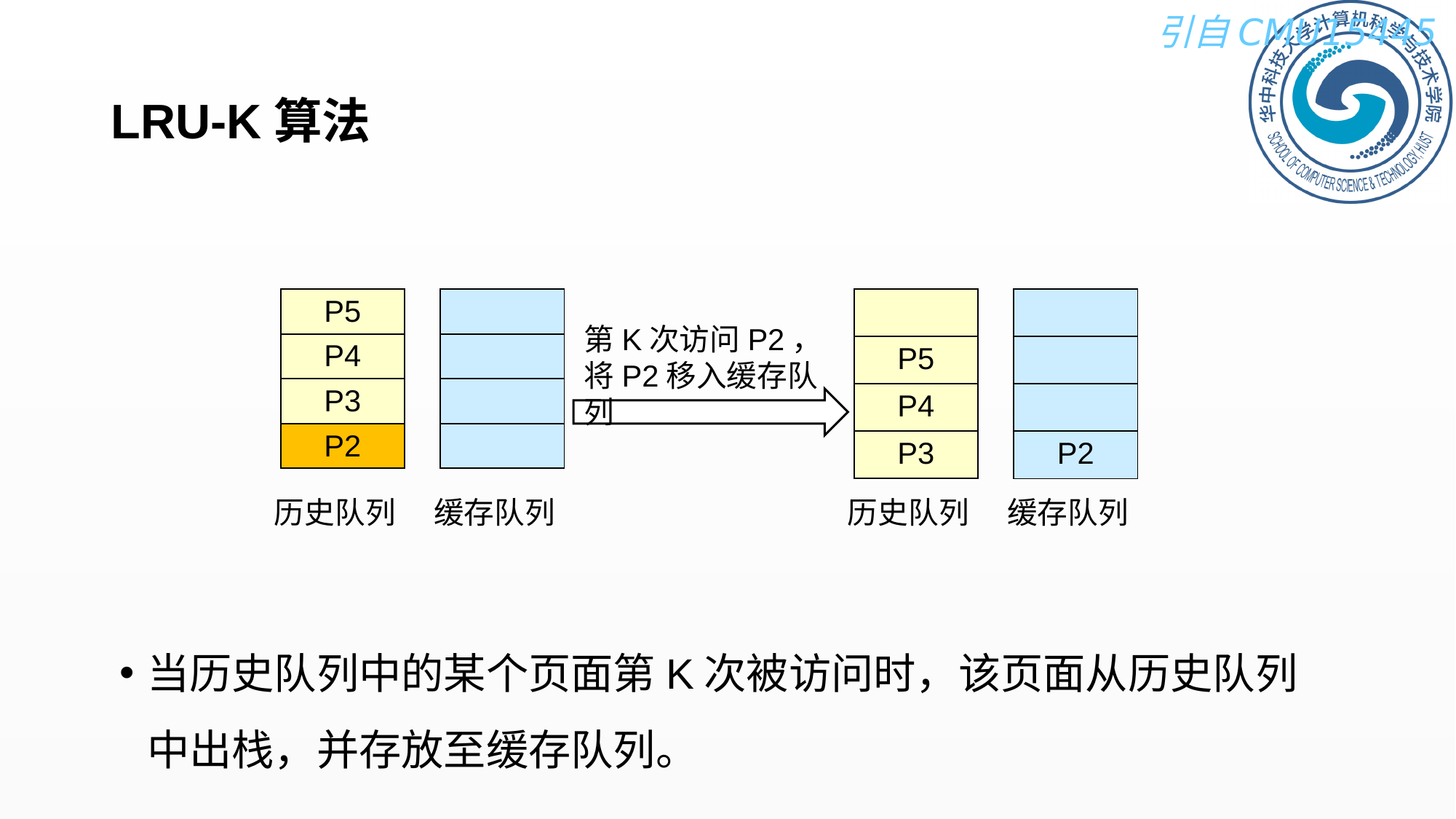

# LRU-K算法
|  |
| --- |
| P5 |
| P4 |
| P3 |
| P5 |
| --- |
| P4 |
| P3 |
| P2 |
|  |
| --- |
|  |
|  |
|  |
|  |
| --- |
|  |
|  |
| P2 |
第K次访问P2，将P2移入缓存队列

历史队列
缓存队列
历史队列
缓存队列
当历史队列中的某个页面第K次被访问时，该页面从历史队列中出栈，并存放至缓存队列。
102